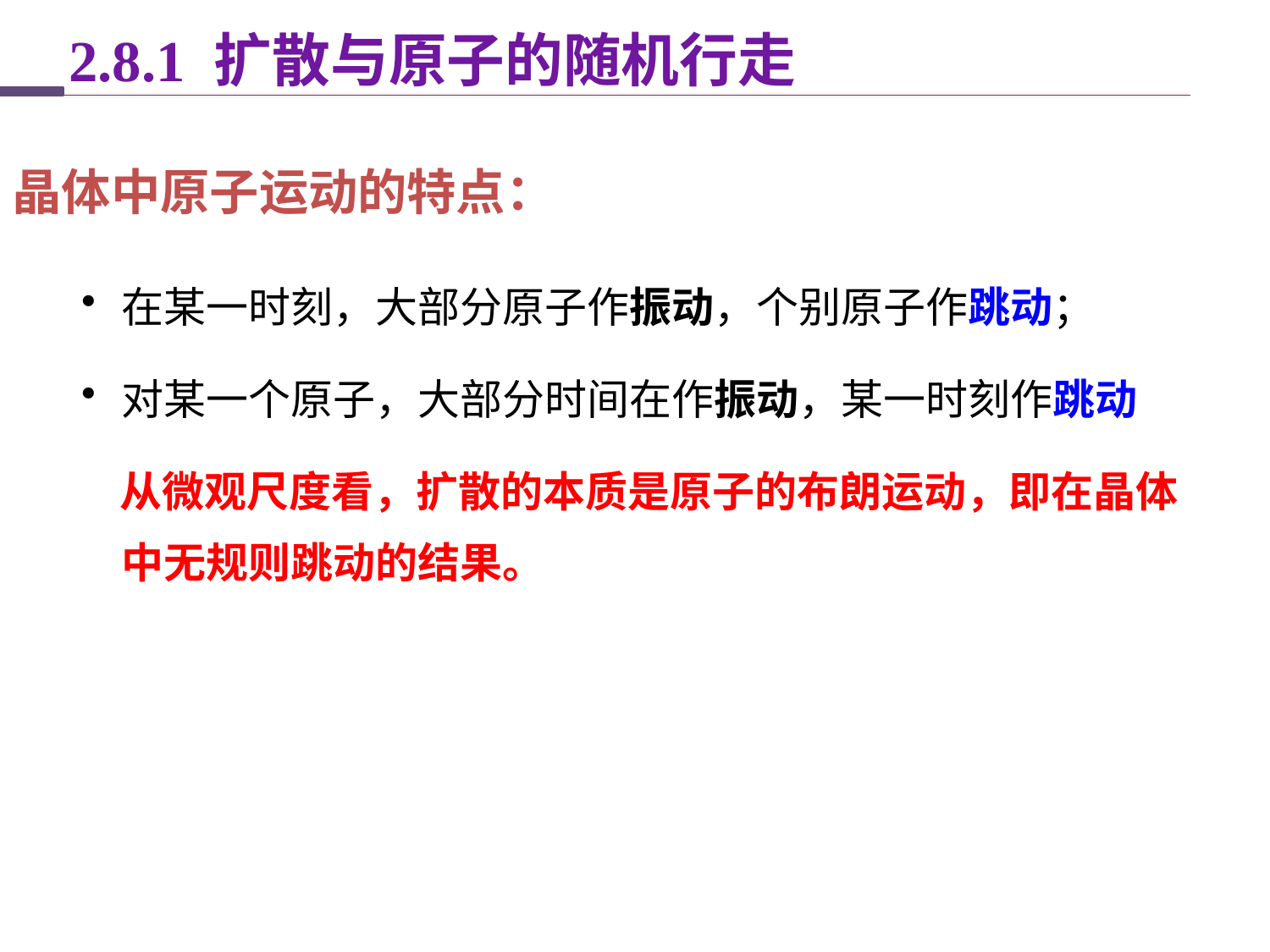

2.8.1 扩散与原子的随机行走
晶体中原子运动的特点：
在某一时刻，大部分原子作振动，个别原子作跳动；
对某一个原子，大部分时间在作振动，某一时刻作跳动
   从微观尺度看，扩散的本质是原子的布朗运动，即在晶体中无规则跳动的结果。